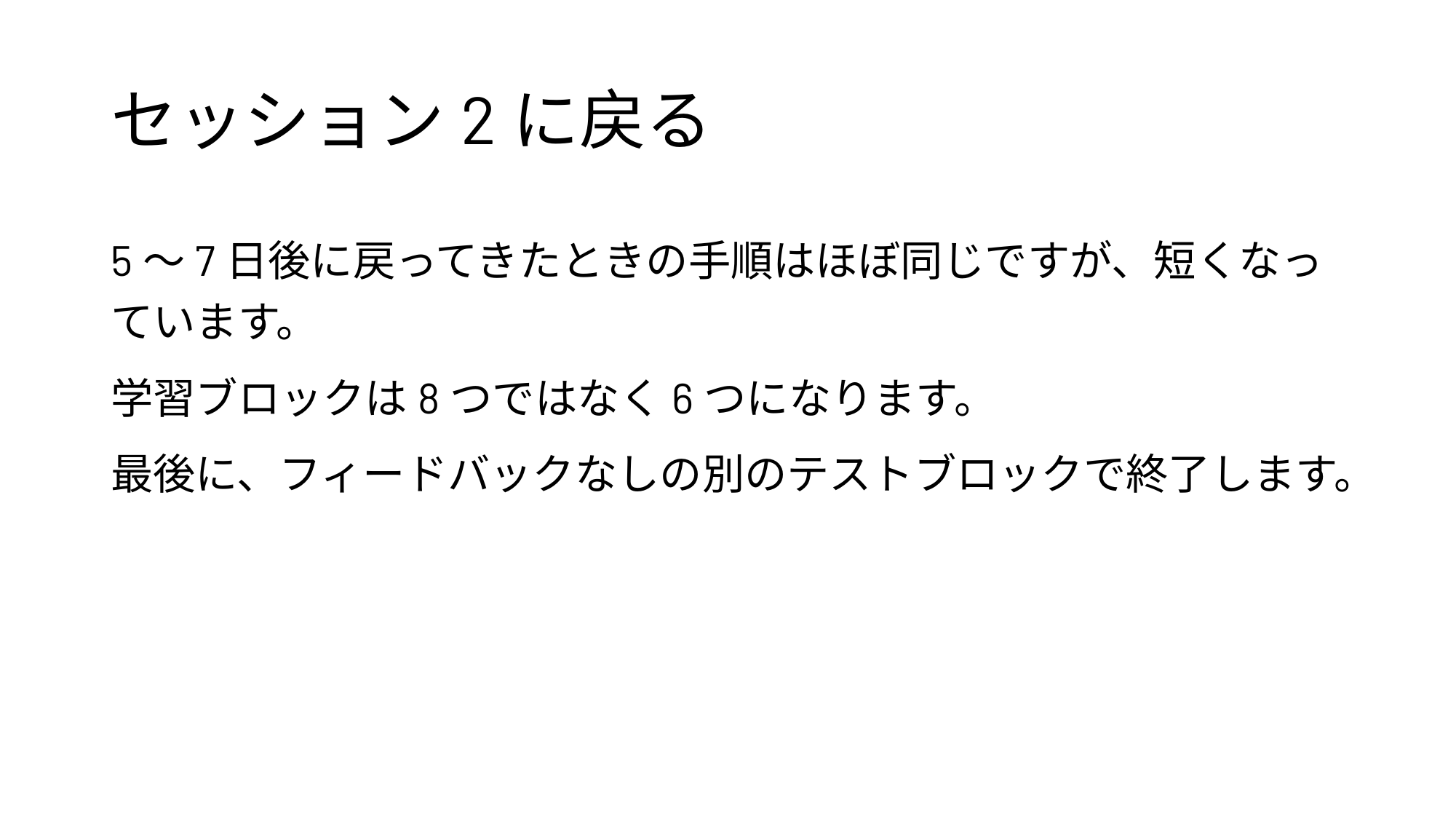

# セッション2に戻る
5～7日後に戻ってきたときの手順はほぼ同じですが、短くなっています。
学習ブロックは8つではなく6つになります。
最後に、フィードバックなしの別のテストブロックで終了します。